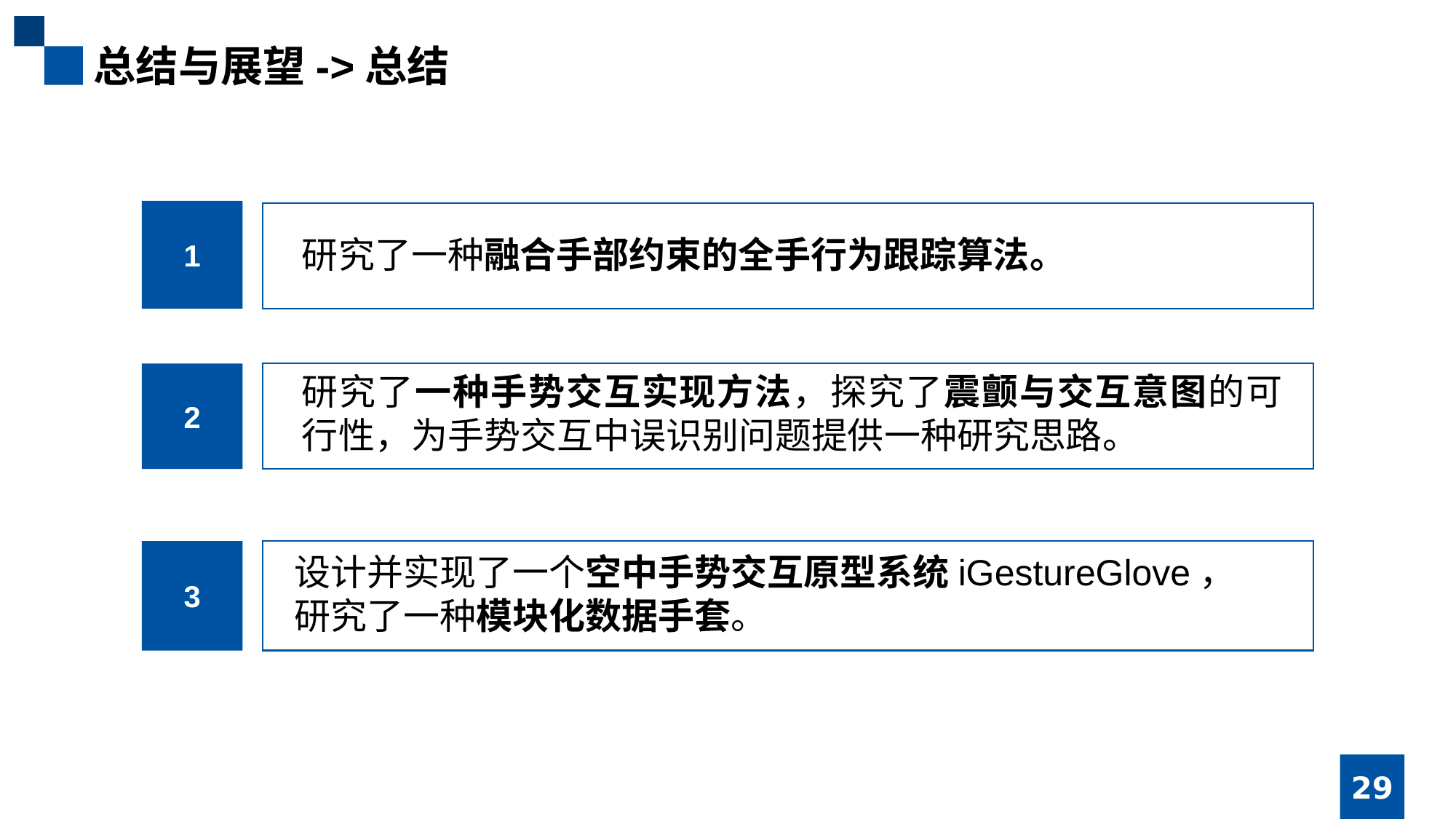

总结与展望->总结
1

研究了一种融合手部约束的全手行为跟踪算法。
2

研究了一种手势交互实现方法，探究了震颤与交互意图的可行性，为手势交互中误识别问题提供一种研究思路。
3

设计并实现了一个空中手势交互原型系统iGestureGlove，研究了一种模块化数据手套。
29